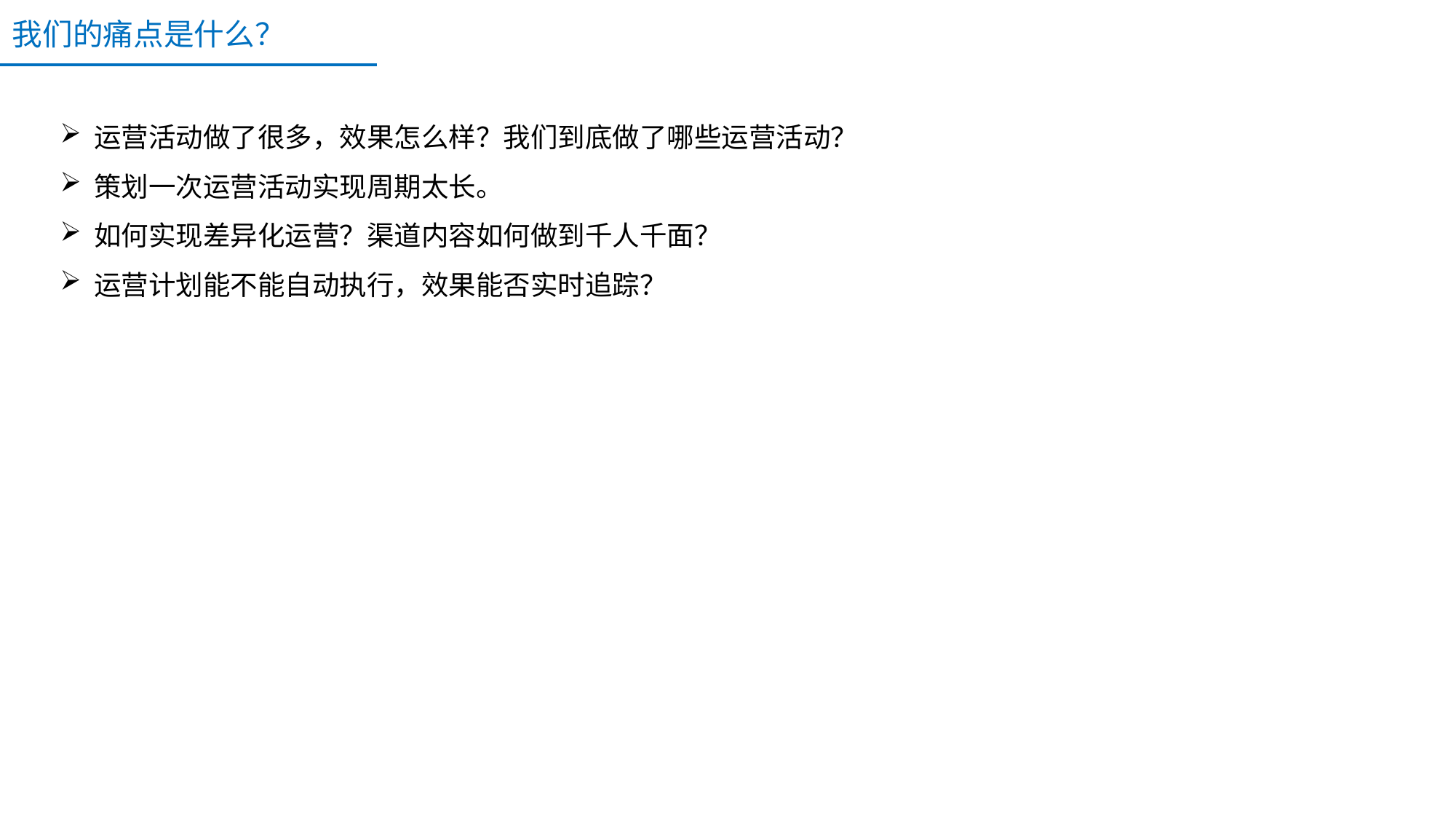

我们的痛点是什么？
运营活动做了很多，效果怎么样？我们到底做了哪些运营活动？
策划一次运营活动实现周期太长。
如何实现差异化运营？渠道内容如何做到千人千面？
运营计划能不能自动执行，效果能否实时追踪？